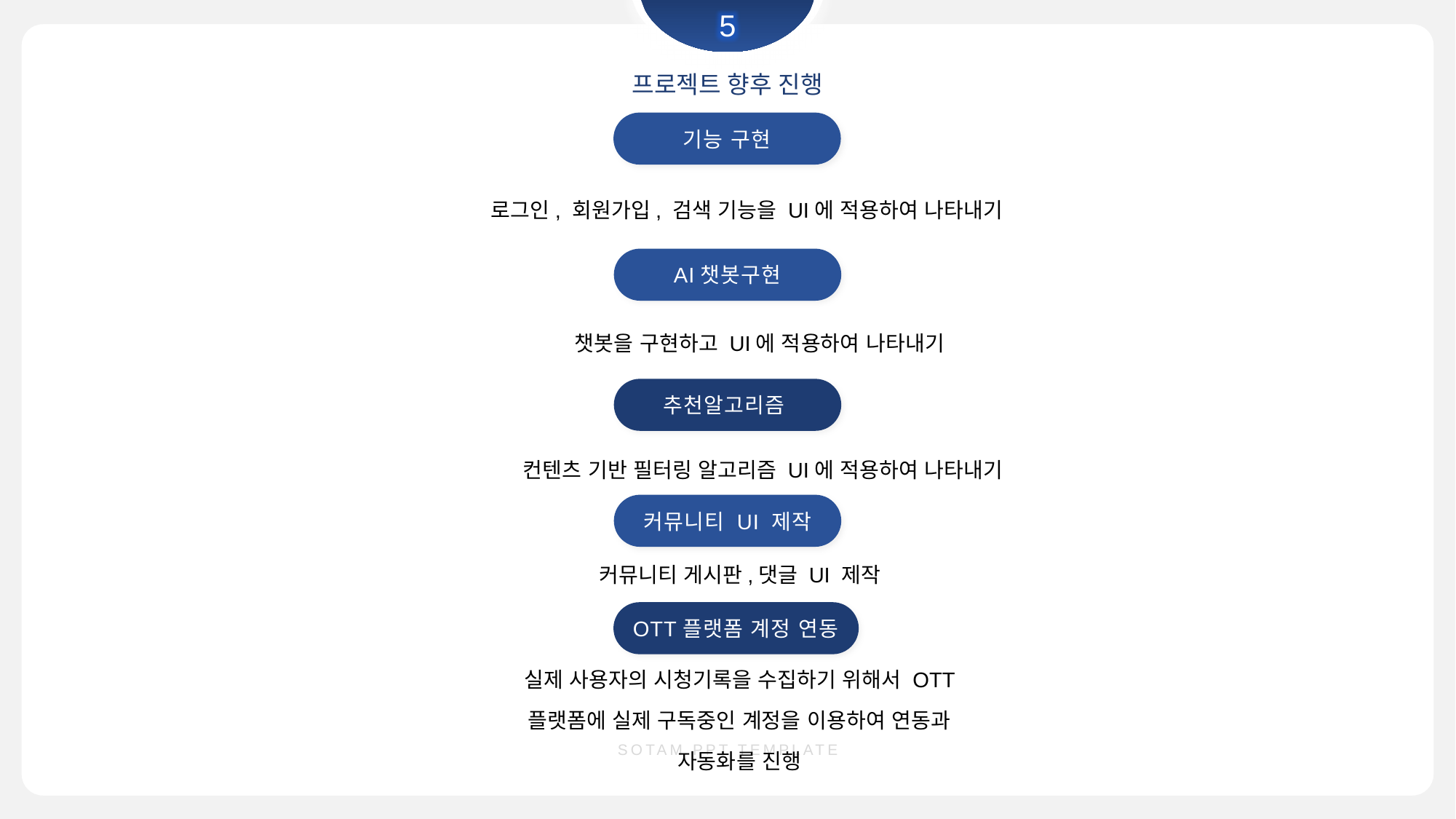

5
프로젝트 향후 진행
기능 구현
로그인, 회원가입, 검색 기능을 UI에 적용하여 나타내기
AI챗봇구현
챗봇을 구현하고 UI에 적용하여 나타내기
추천알고리즘
컨텐츠 기반 필터링 알고리즘 UI에 적용하여 나타내기
커뮤니티 UI 제작
커뮤니티 게시판,댓글 UI 제작
OTT플랫폼 계정 연동
실제 사용자의 시청기록을 수집하기 위해서 OTT 플랫폼에 실제 구독중인 계정을 이용하여 연동과 자동화를 진행

SOTAM PPT TEMPLATE